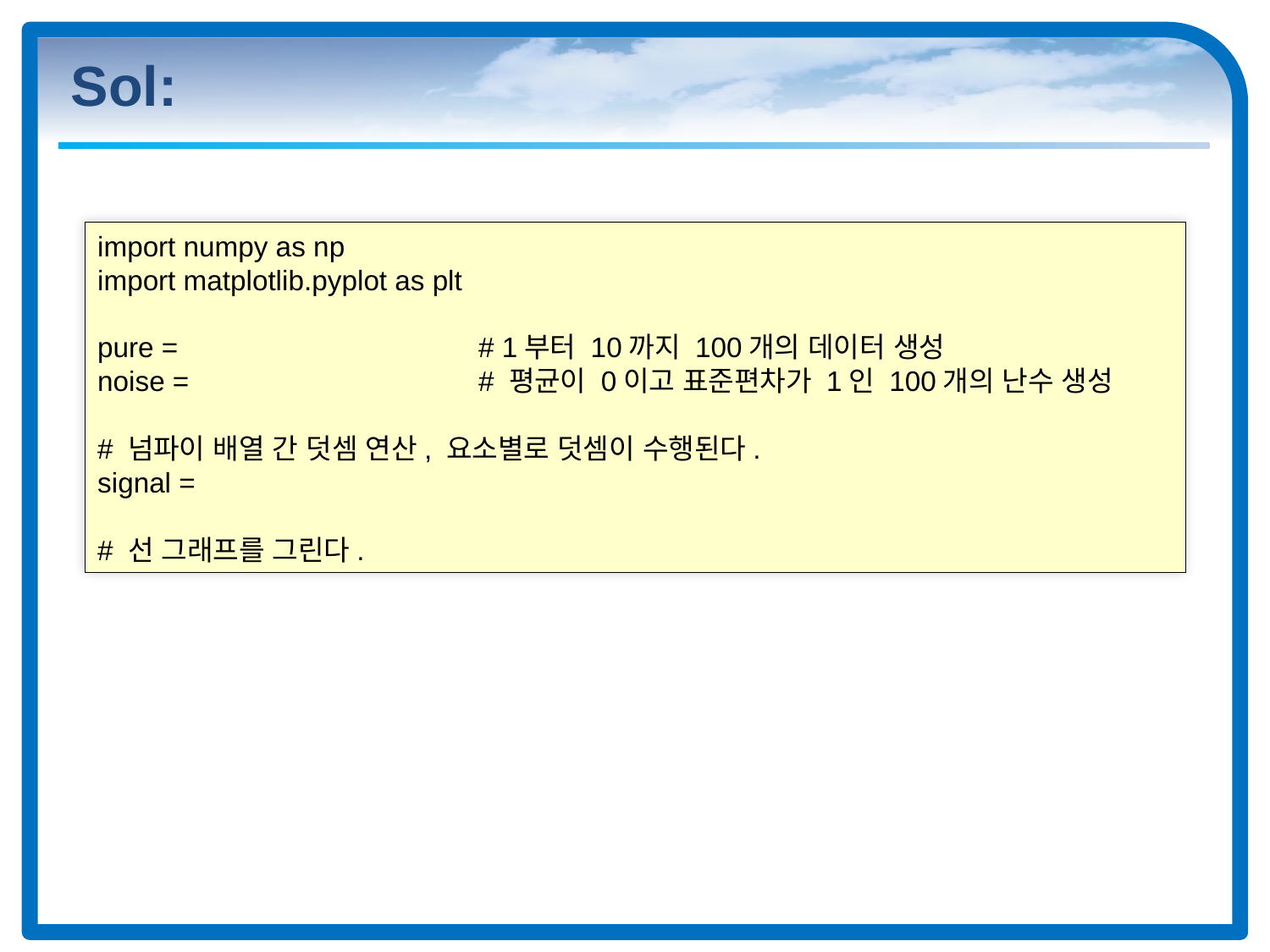

# Sol:
import numpy as np
import matplotlib.pyplot as plt

pure =                                      	# 1부터 10까지 100개의 데이터 생성
noise =                                    	# 평균이 0이고 표준편차가 1인 100개의 난수 생성

# 넘파이 배열 간 덧셈 연산, 요소별로 덧셈이 수행된다.
signal =

# 선 그래프를 그린다.